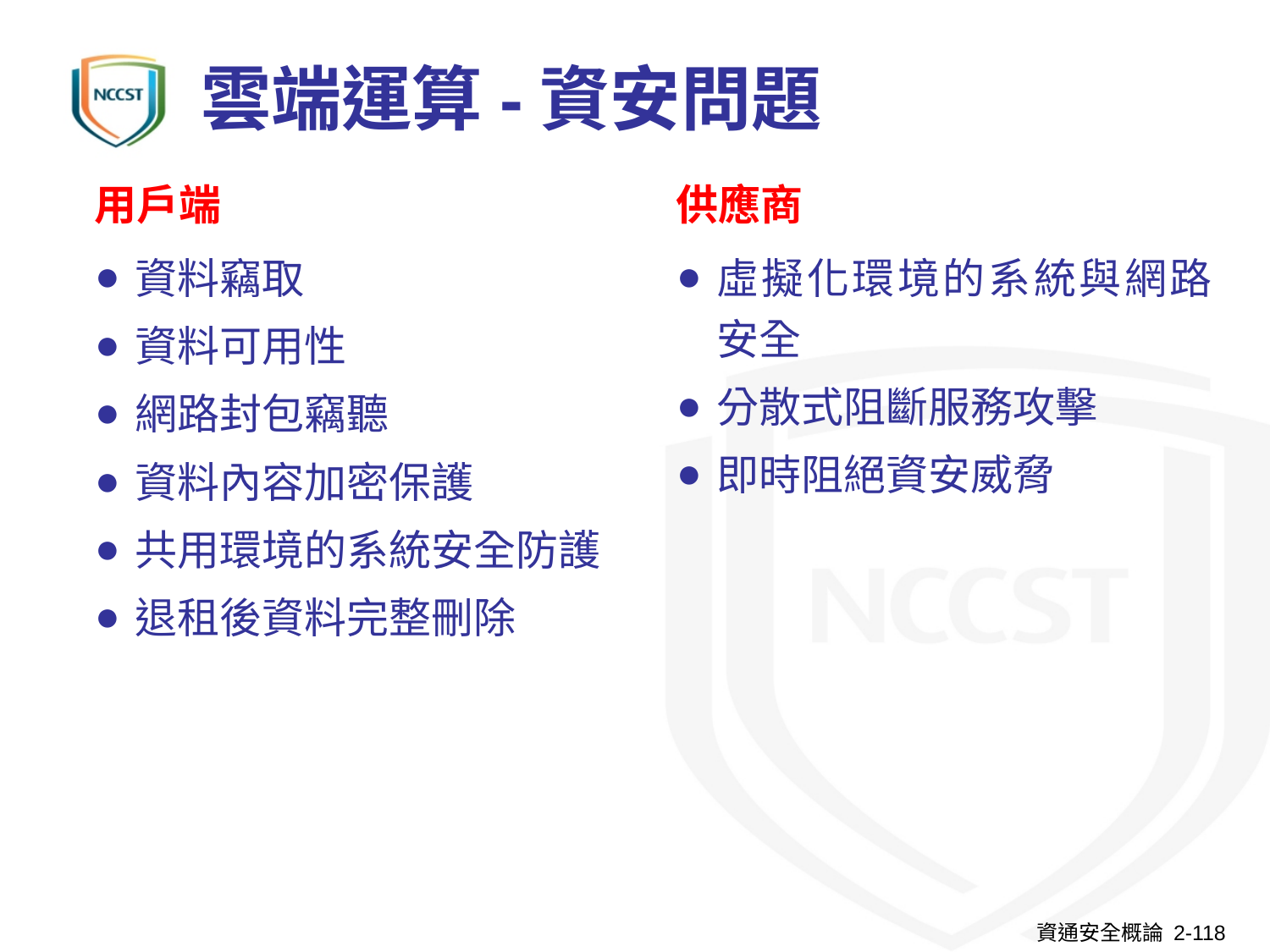

# 雲端運算-資安問題
用戶端
供應商
資料竊取
資料可用性
網路封包竊聽
資料內容加密保護
共用環境的系統安全防護
退租後資料完整刪除

虛擬化環境的系統與網路安全
分散式阻斷服務攻擊
即時阻絕資安威脅